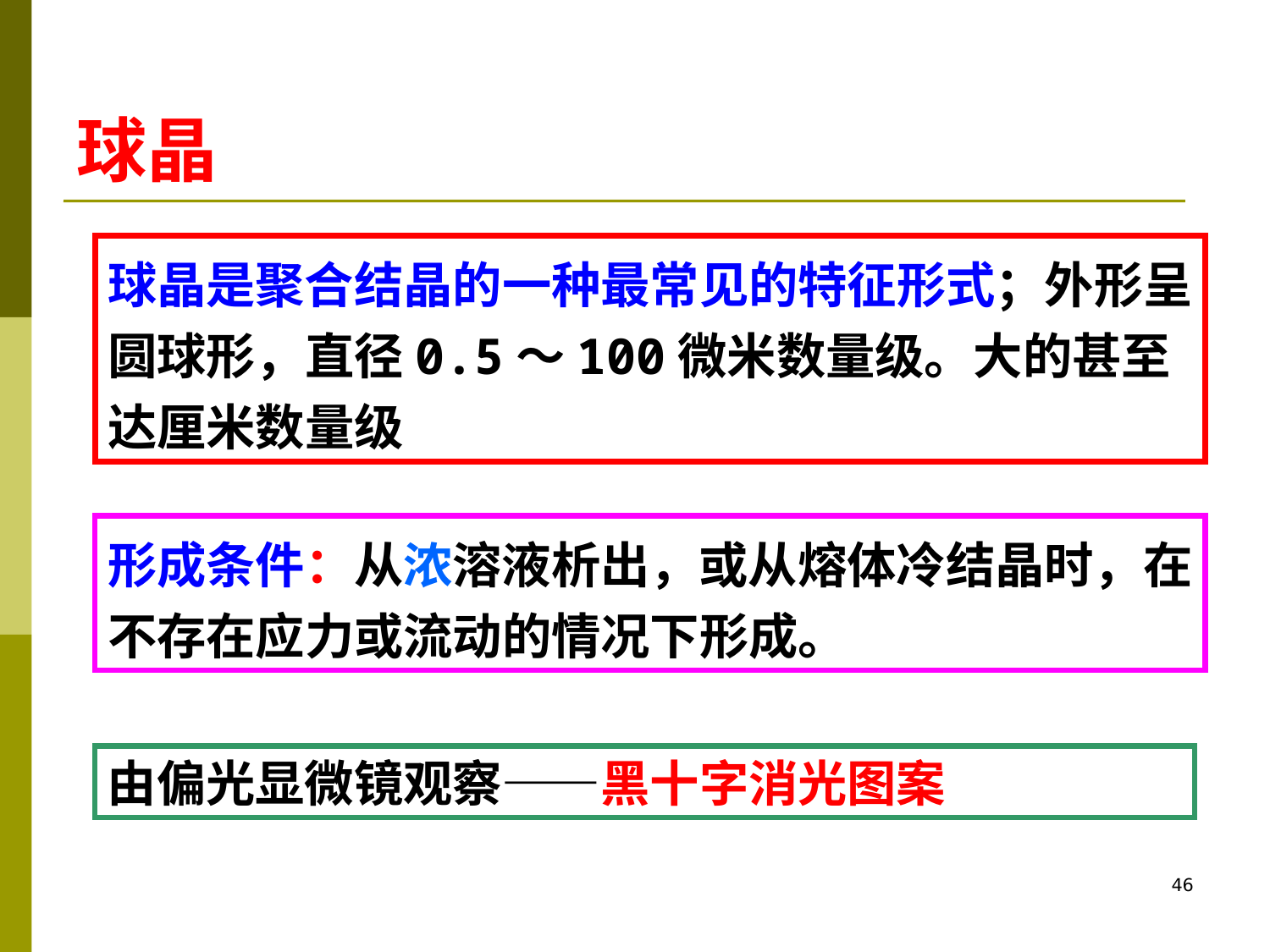

# 球晶
球晶是聚合结晶的一种最常见的特征形式；外形呈圆球形，直径0.5～100微米数量级。大的甚至达厘米数量级
形成条件：从浓溶液析出，或从熔体冷结晶时，在不存在应力或流动的情况下形成。
由偏光显微镜观察——黑十字消光图案
46